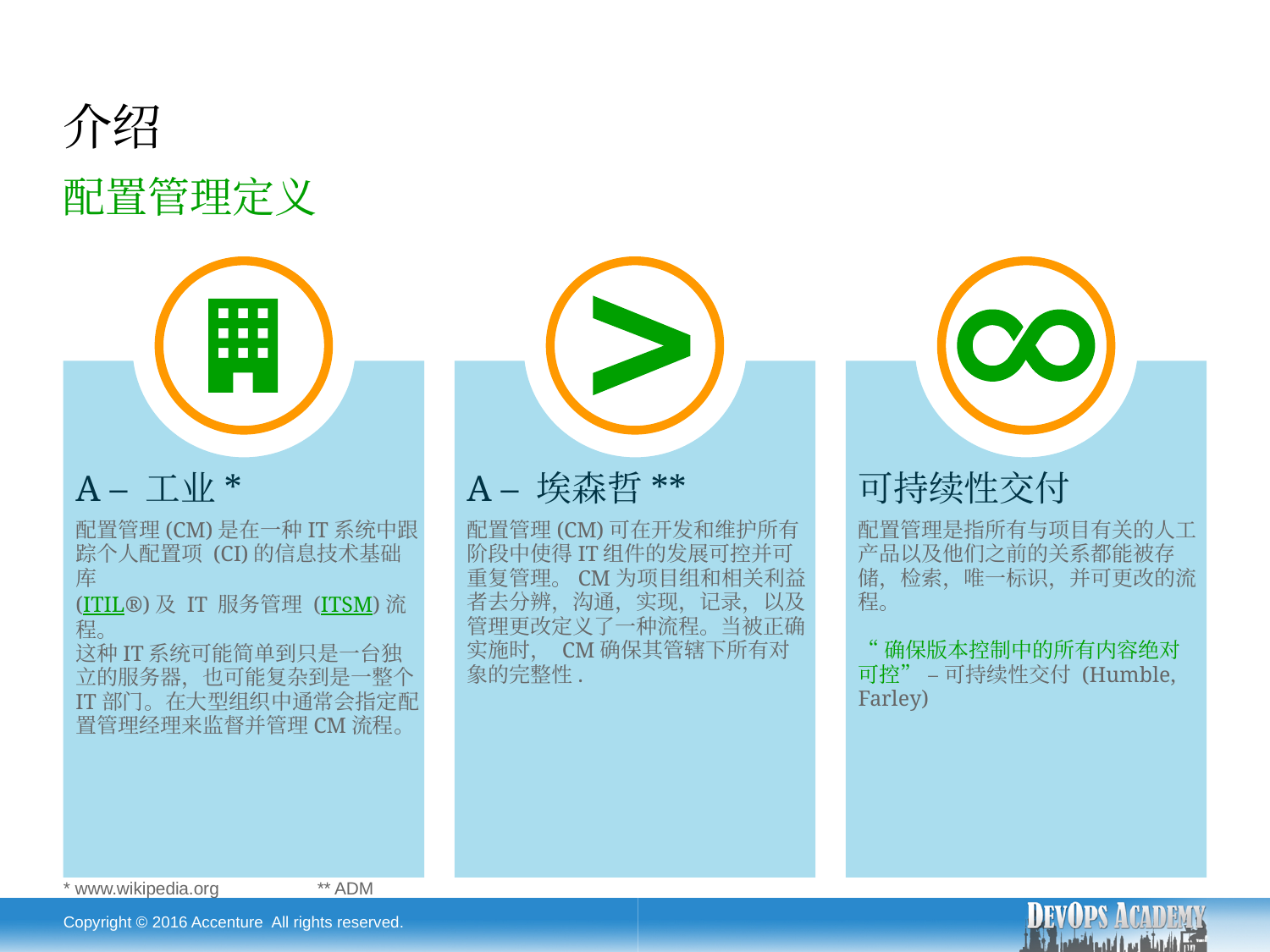

# 介绍
配置管理定义

A – 工业*
配置管理(CM)是在一种IT系统中跟踪个人配置项 (CI)的信息技术基础库
(ITIL®)及 IT 服务管理 (ITSM)流程。
这种IT系统可能简单到只是一台独立的服务器，也可能复杂到是一整个IT部门。在大型组织中通常会指定配置管理经理来监督并管理CM流程。

A – 埃森哲**
配置管理(CM)可在开发和维护所有阶段中使得IT组件的发展可控并可重复管理。CM为项目组和相关利益者去分辨，沟通，实现，记录，以及管理更改定义了一种流程。当被正确实施时， CM确保其管辖下所有对象的完整性.
可持续性交付
配置管理是指所有与项目有关的人工产品以及他们之前的关系都能被存储，检索，唯一标识，并可更改的流程。

“确保版本控制中的所有内容绝对可控” – 可持续性交付 (Humble, Farley)
* www.wikipedia.org	** ADM
Copyright © 2016 Accenture  All rights reserved.